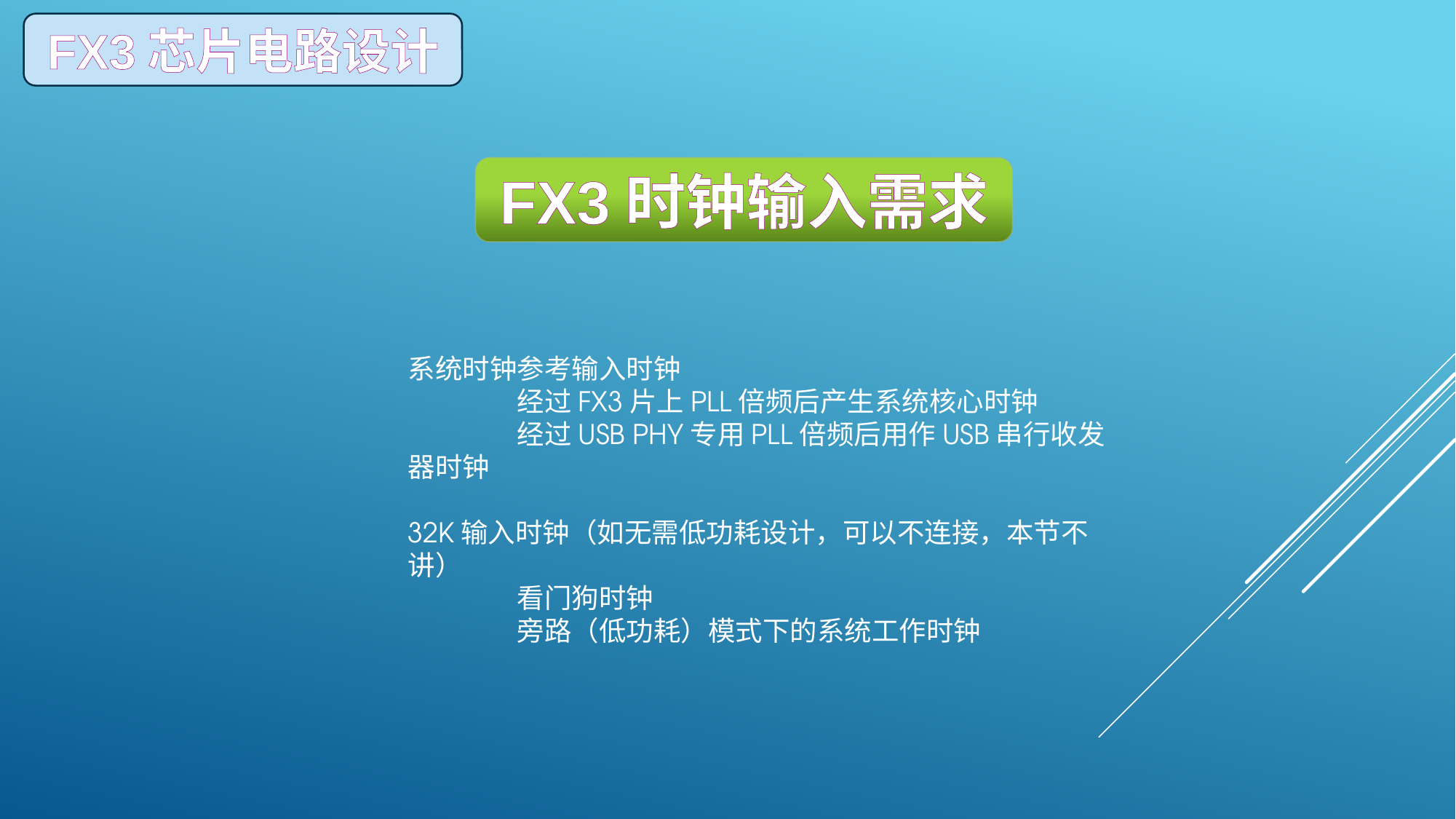

FX3芯片电路设计
FX3时钟输入需求

系统时钟参考输入时钟
	经过FX3片上PLL倍频后产生系统核心时钟
	经过USB PHY专用PLL倍频后用作USB串行收发器时钟

32K输入时钟（如无需低功耗设计，可以不连接，本节不讲）
	看门狗时钟
	旁路（低功耗）模式下的系统工作时钟